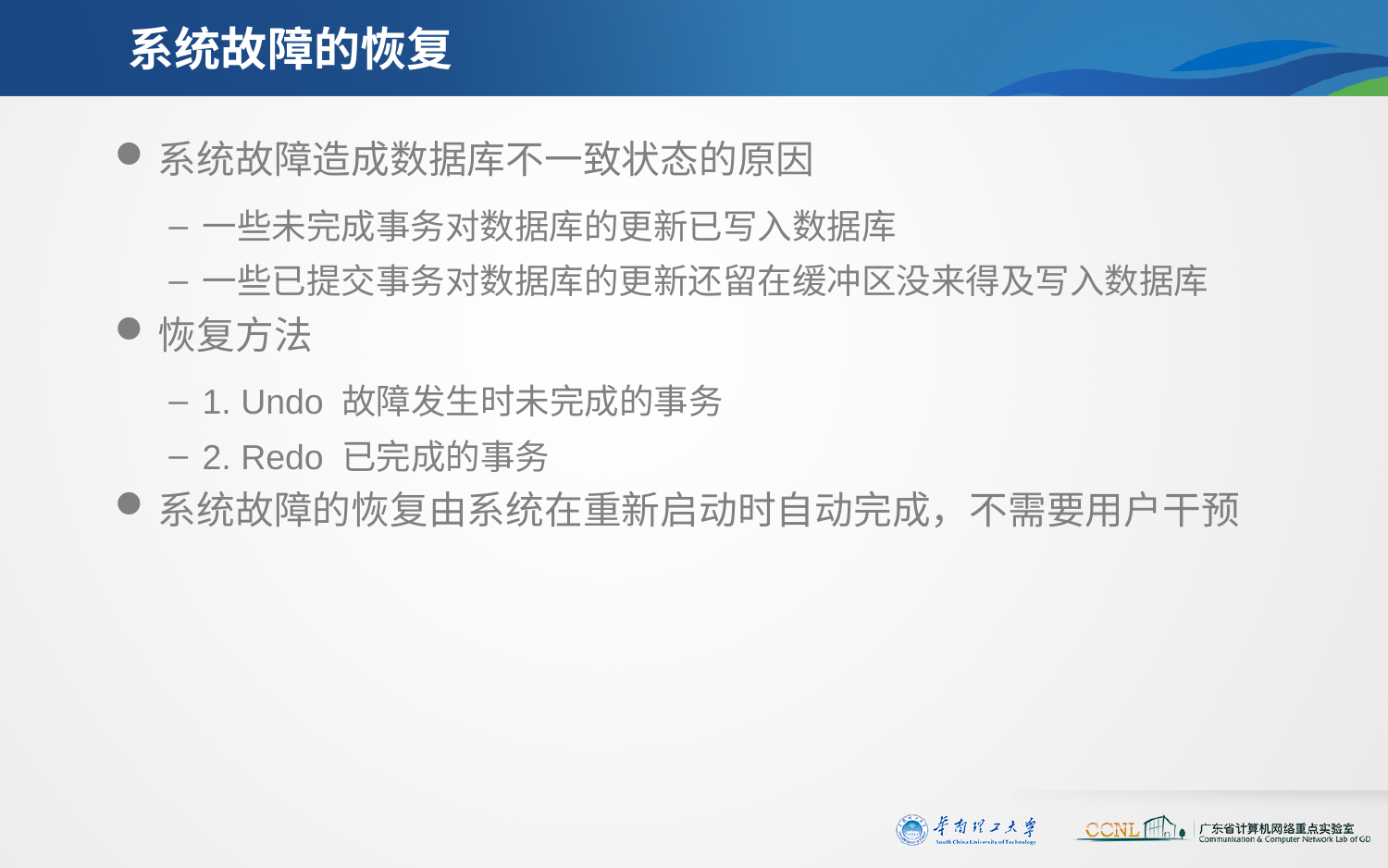

# 系统故障的恢复
系统故障造成数据库不一致状态的原因
一些未完成事务对数据库的更新已写入数据库
一些已提交事务对数据库的更新还留在缓冲区没来得及写入数据库
恢复方法
1. Undo 故障发生时未完成的事务
2. Redo 已完成的事务
系统故障的恢复由系统在重新启动时自动完成，不需要用户干预